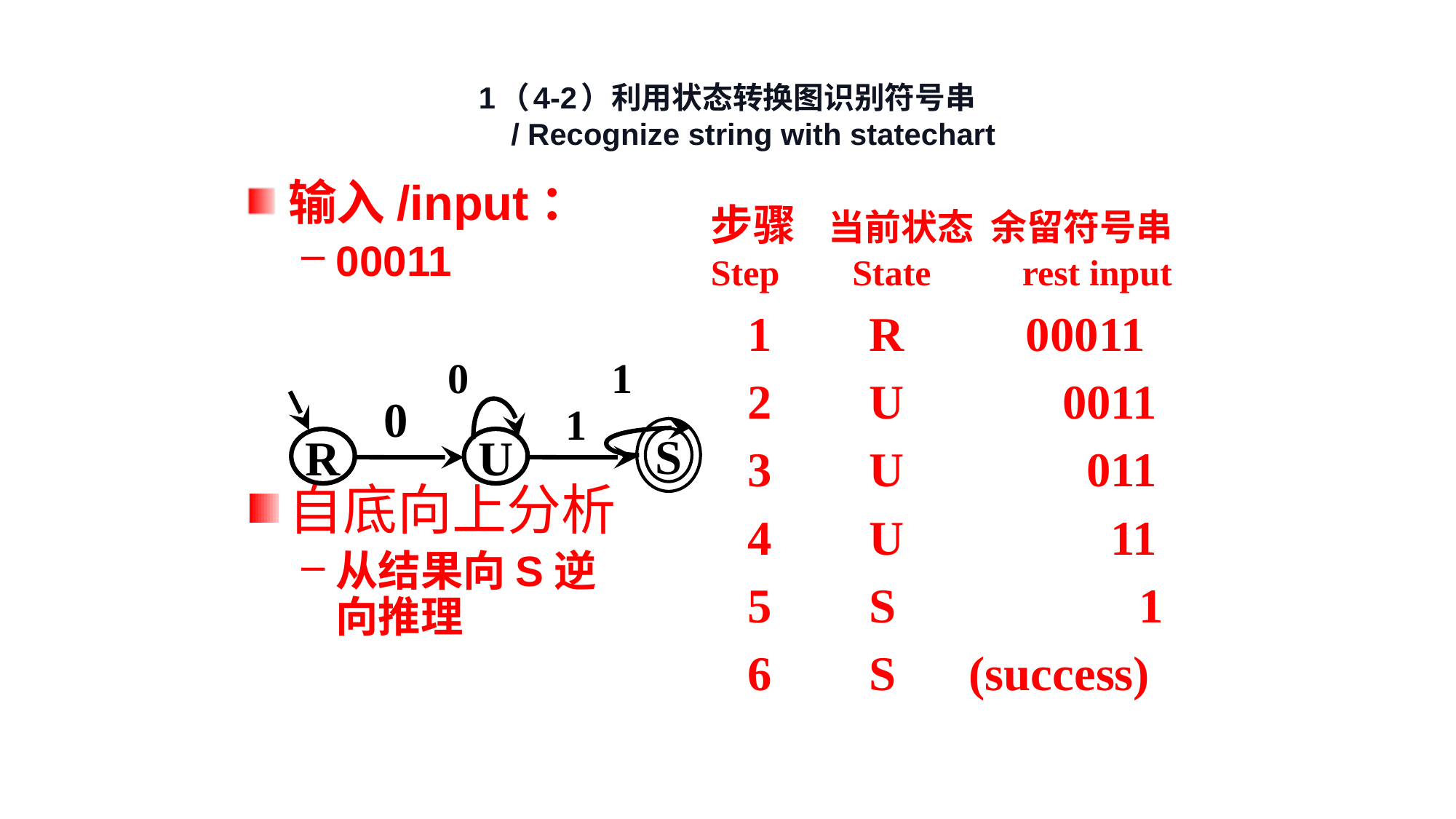

# 1（4-2）利用状态转换图识别符号串 / Recognize string with statechart
输入/input：
00011

自底向上分析
从结果向S逆向推理

步骤    当前状态  余留符号串
Step        State          rest input
   1        R          00011
   2        U             0011
   3        U               011
   4        U                 11
   5        S                    1
   6        S      (success)
0
1
0
1

S
R
U